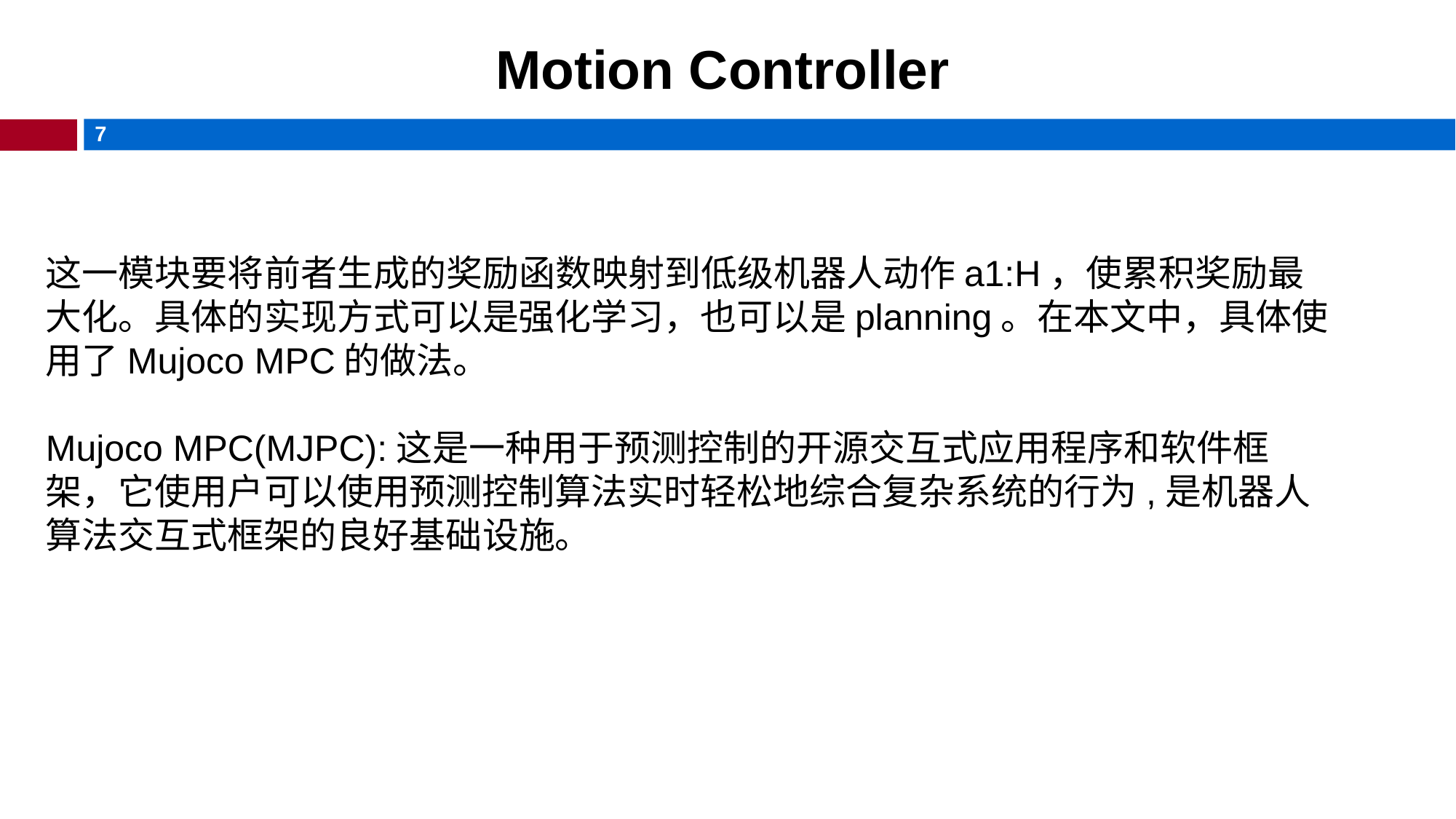

# Motion Controller
这一模块要将前者生成的奖励函数映射到低级机器人动作a1:H，使累积奖励最大化。具体的实现方式可以是强化学习，也可以是planning。在本文中，具体使用了Mujoco MPC的做法。

Mujoco MPC(MJPC):这是一种用于预测控制的开源交互式应用程序和软件框架，它使用户可以使用预测控制算法实时轻松地综合复杂系统的行为,是机器人算法交互式框架的良好基础设施。